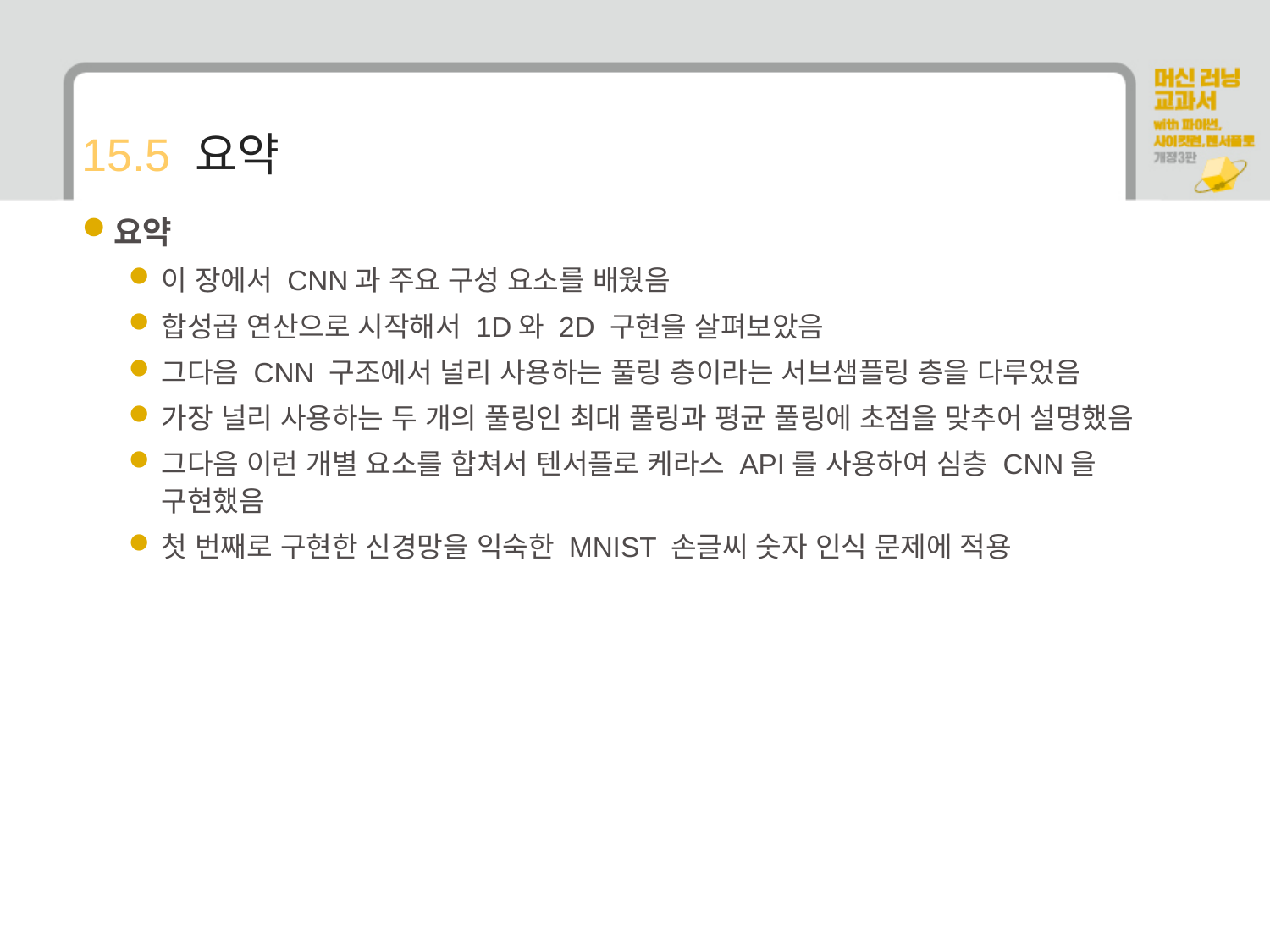

# 15.5 요약
요약
이 장에서 CNN과 주요 구성 요소를 배웠음
합성곱 연산으로 시작해서 1D와 2D 구현을 살펴보았음
그다음 CNN 구조에서 널리 사용하는 풀링 층이라는 서브샘플링 층을 다루었음
가장 널리 사용하는 두 개의 풀링인 최대 풀링과 평균 풀링에 초점을 맞추어 설명했음
그다음 이런 개별 요소를 합쳐서 텐서플로 케라스 API를 사용하여 심층 CNN을 구현했음
첫 번째로 구현한 신경망을 익숙한 MNIST 손글씨 숫자 인식 문제에 적용